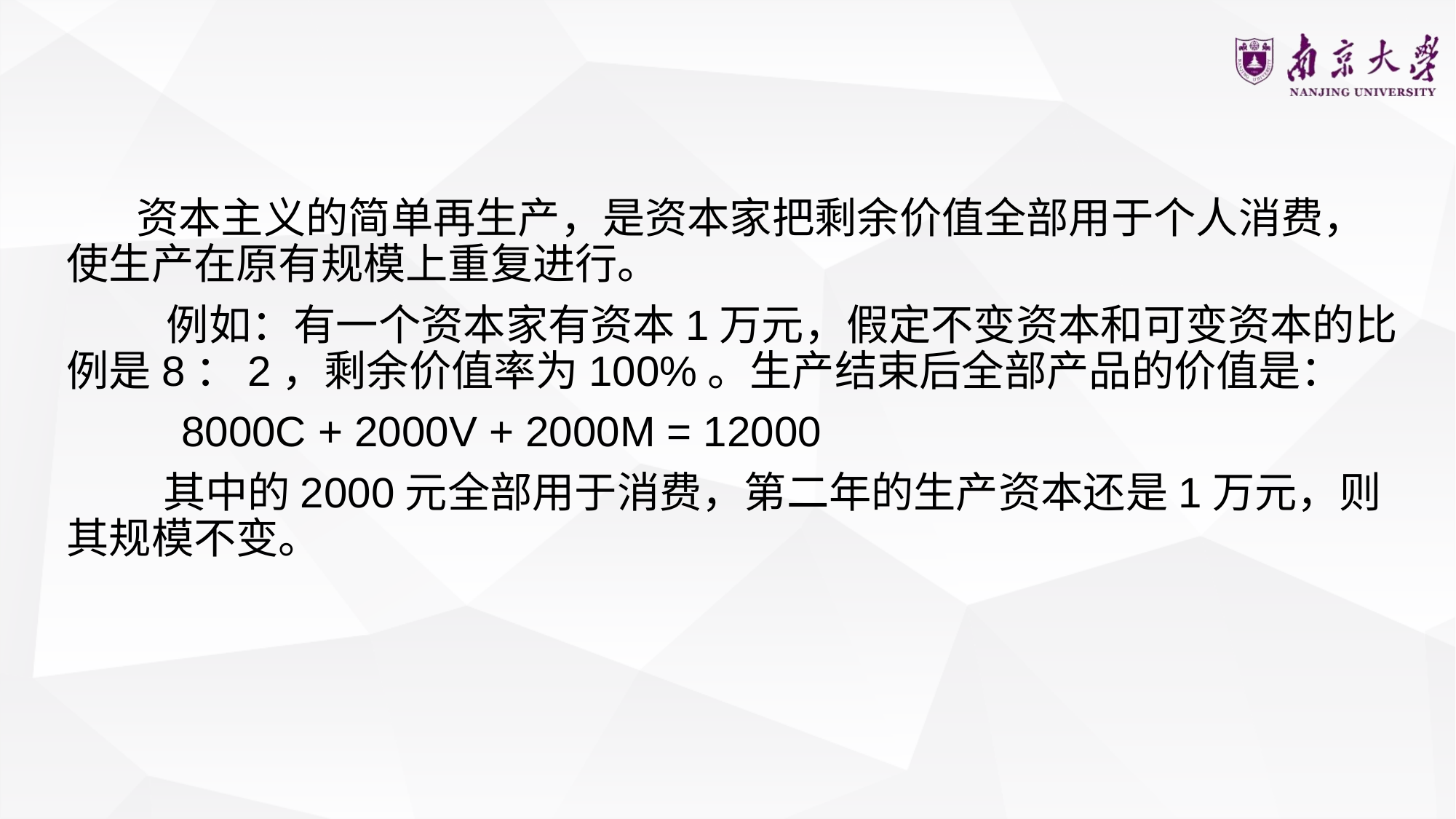

资本主义的简单再生产，是资本家把剩余价值全部用于个人消费，使生产在原有规模上重复进行。
　　　例如：有一个资本家有资本1万元，假定不变资本和可变资本的比例是8：2，剩余价值率为100%。生产结束后全部产品的价值是：
            8000C + 2000V + 2000M = 12000
            其中的2000元全部用于消费，第二年的生产资本还是1万元，则其规模不变。